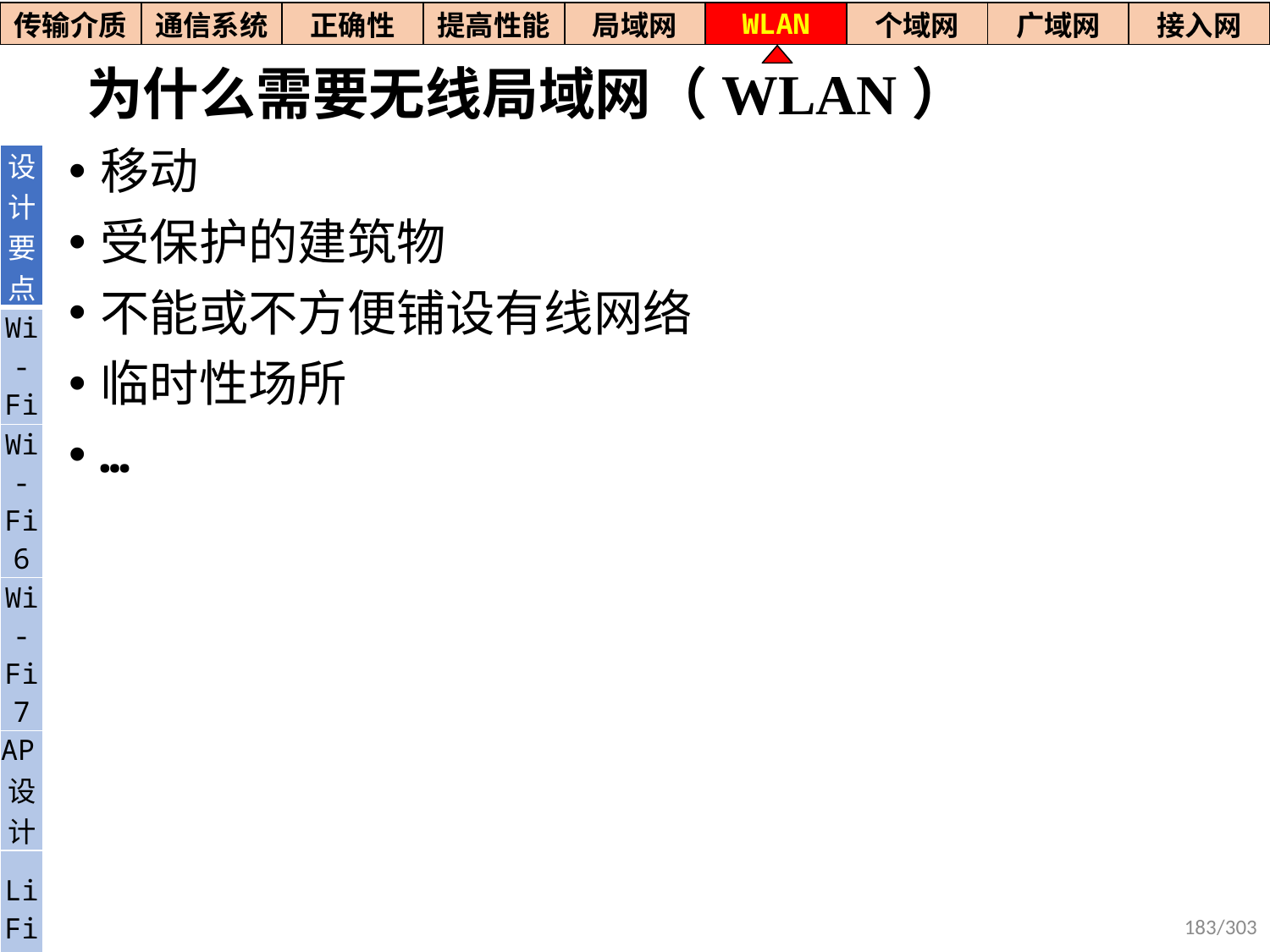

| 传输介质 | 通信系统 | 正确性 | 提高性能 | 局域网 | WLAN | 个域网 | 广域网 | 接入网 |
| --- | --- | --- | --- | --- | --- | --- | --- | --- |

# 为什么需要无线局域网（WLAN）
移动
受保护的建筑物
不能或不方便铺设有线网络
临时性场所
…
| 设计要点 |
| --- |
| Wi- Fi |
| Wi-Fi6 |
| Wi-Fi7 |
| AP设计 |
| Li Fi |
183/303